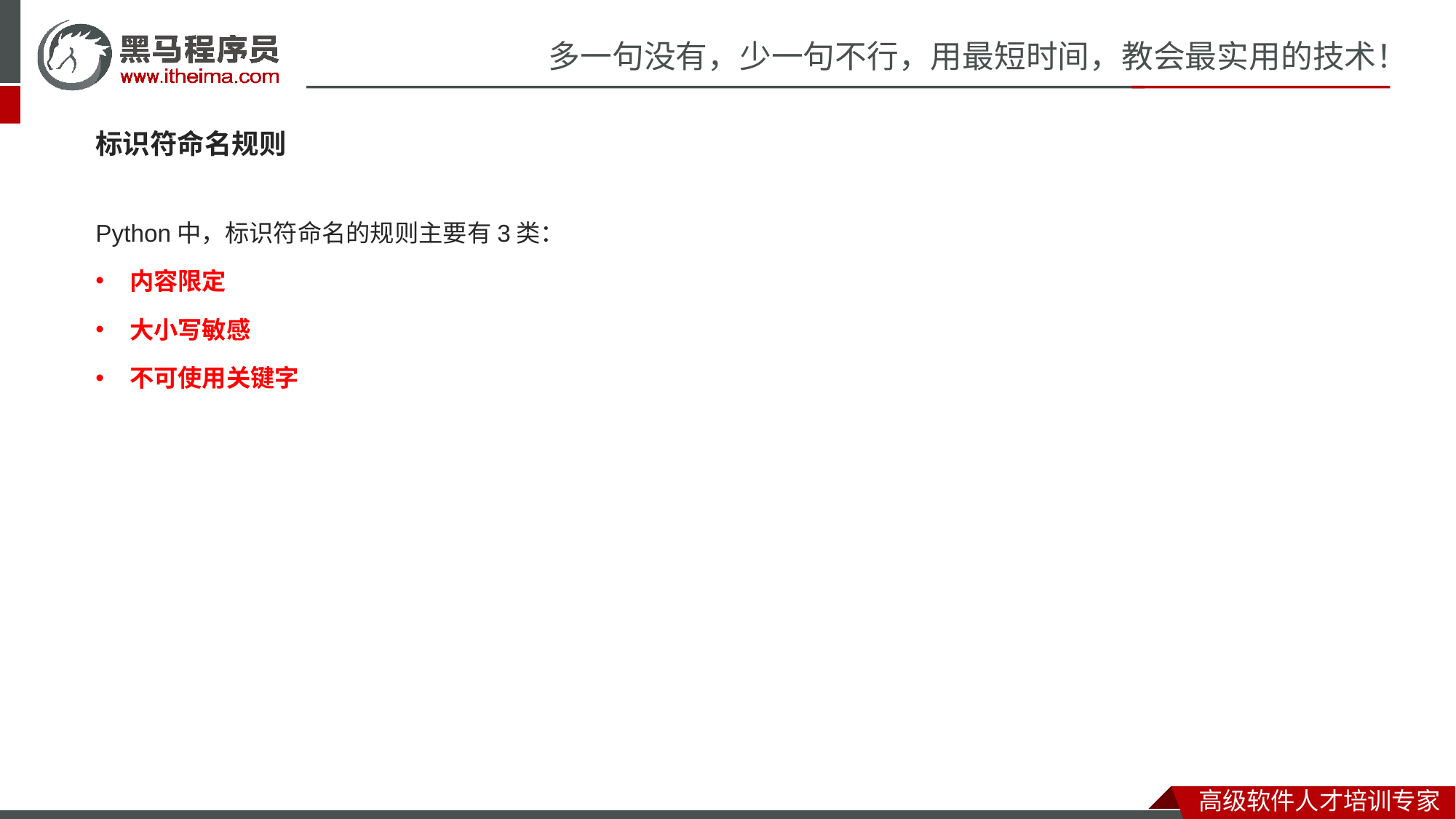

标识符命名规则
Python中，标识符命名的规则主要有3类：
内容限定
大小写敏感
不可使用关键字